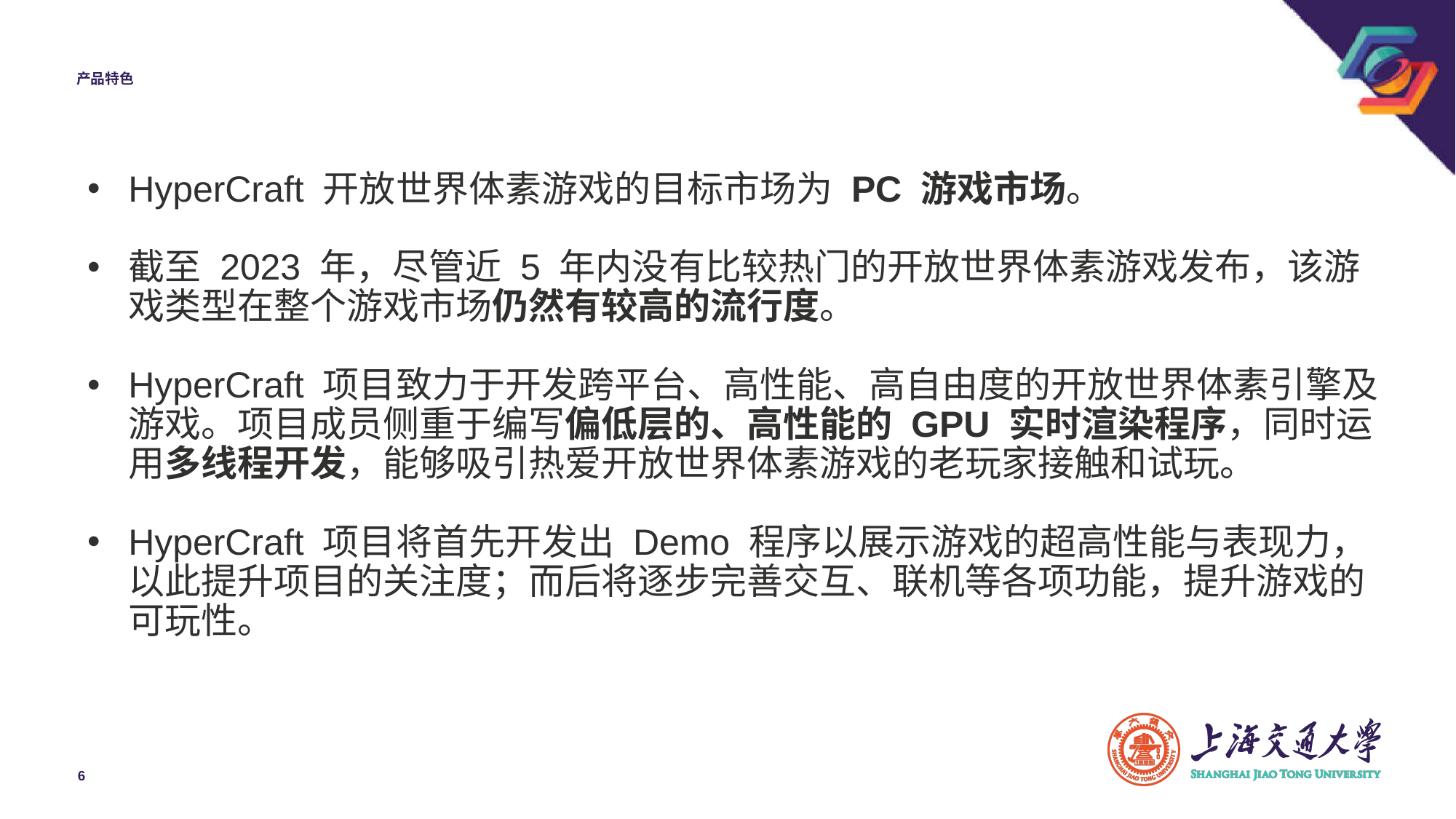

# 产品特色
HyperCraft 开放世界体素游戏的目标市场为 PC 游戏市场。

截至 2023 年，尽管近 5 年内没有比较热门的开放世界体素游戏发布，该游戏类型在整个游戏市场仍然有较高的流行度。

HyperCraft 项目致力于开发跨平台、高性能、高自由度的开放世界体素引擎及游戏。项目成员侧重于编写偏低层的、高性能的 GPU 实时渲染程序，同时运用多线程开发，能够吸引热爱开放世界体素游戏的老玩家接触和试玩。

HyperCraft 项目将首先开发出 Demo 程序以展示游戏的超高性能与表现力，以此提升项目的关注度；而后将逐步完善交互、联机等各项功能，提升游戏的可玩性。
6